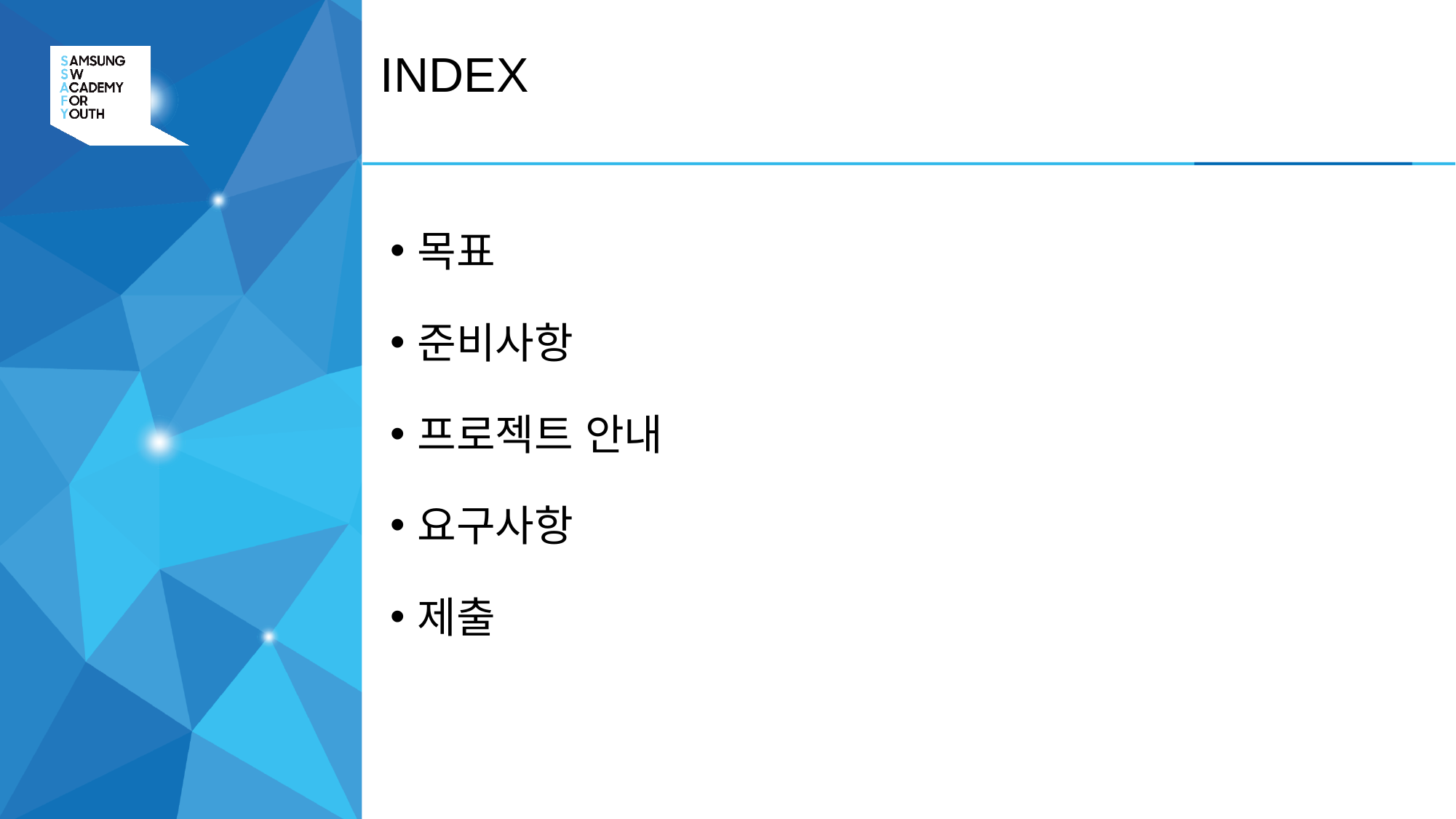

# INDEX
목표
준비사항
프로젝트 안내
요구사항
제출